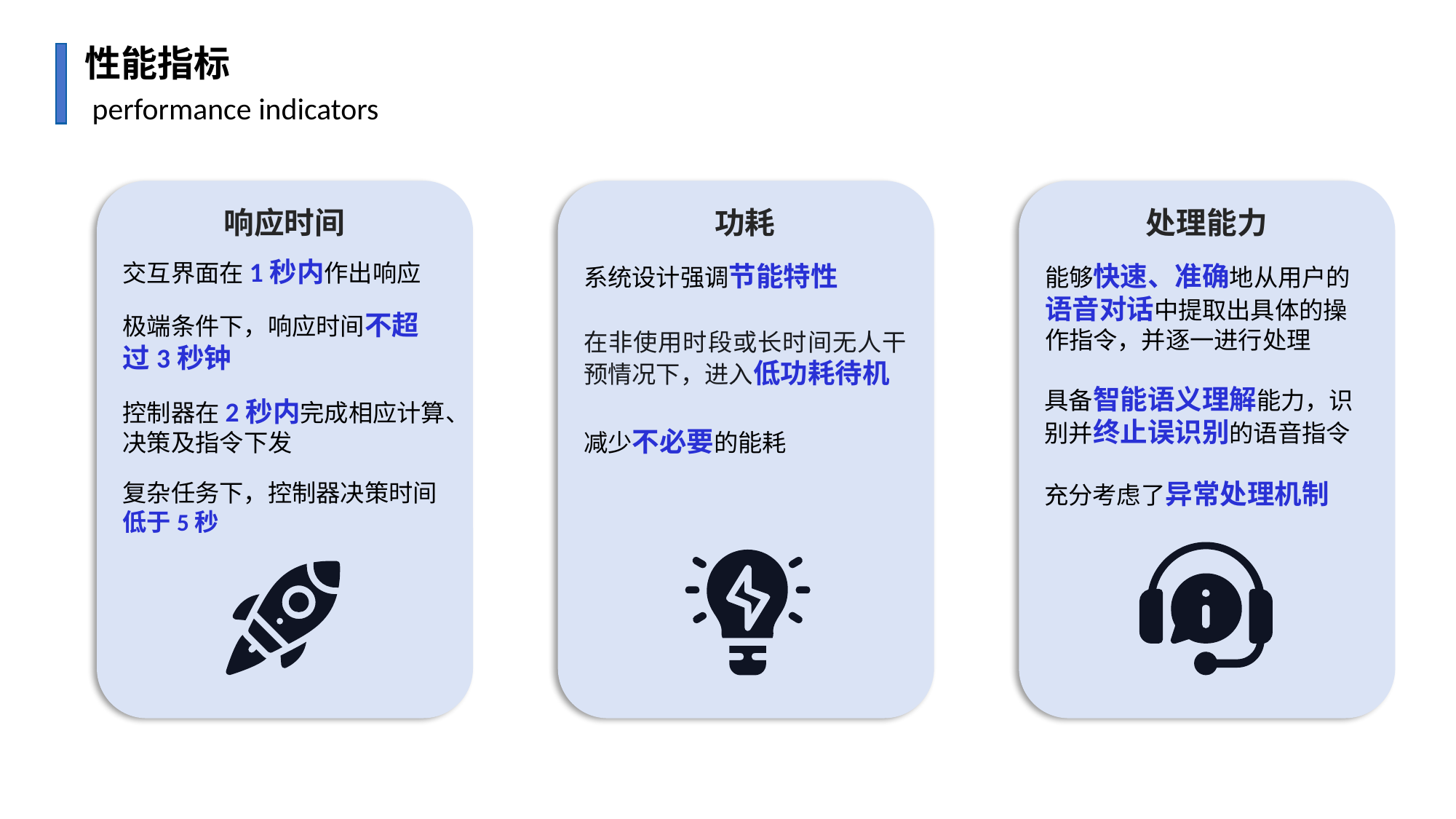

性能指标

performance indicators

功耗
处理能力
响应时间
交互界面在1秒内作出响应
系统设计强调节能特性
能够快速、准确地从用户的语音对话中提取出具体的操作指令，并逐一进行处理
极端条件下，响应时间不超过3秒钟
在非使用时段或长时间无人干预情况下，进入低功耗待机
具备智能语义理解能力，识别并终止误识别的语音指令
控制器在2秒内完成相应计算、决策及指令下发
减少不必要的能耗
充分考虑了异常处理机制
复杂任务下，控制器决策时间低于5秒